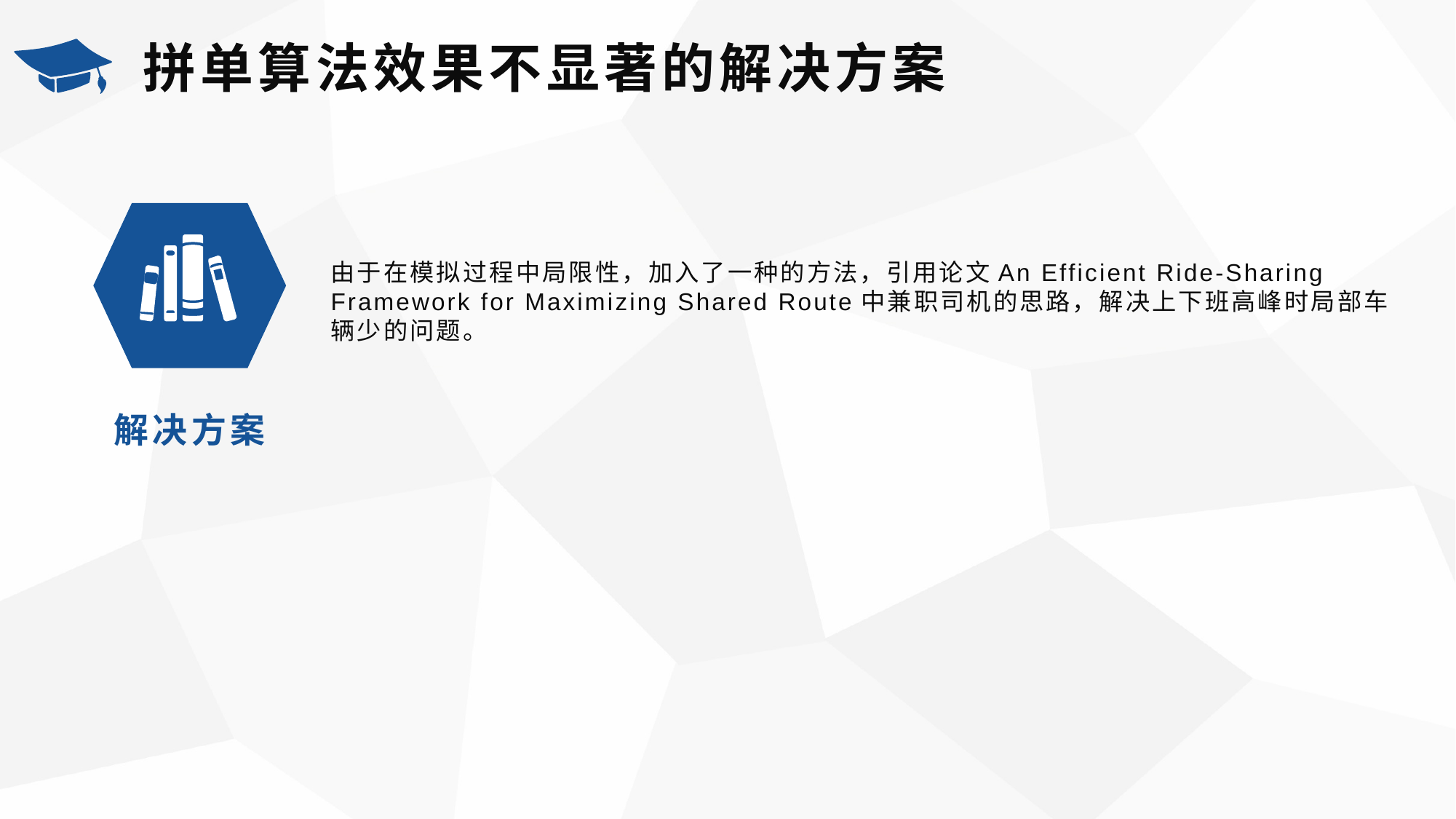

拼单算法效果不显著的解决方案

由于在模拟过程中局限性，加入了一种的方法，引用论文An Efficient Ride-Sharing Framework for Maximizing Shared Route中兼职司机的思路，解决上下班高峰时局部车辆少的问题。
解决方案